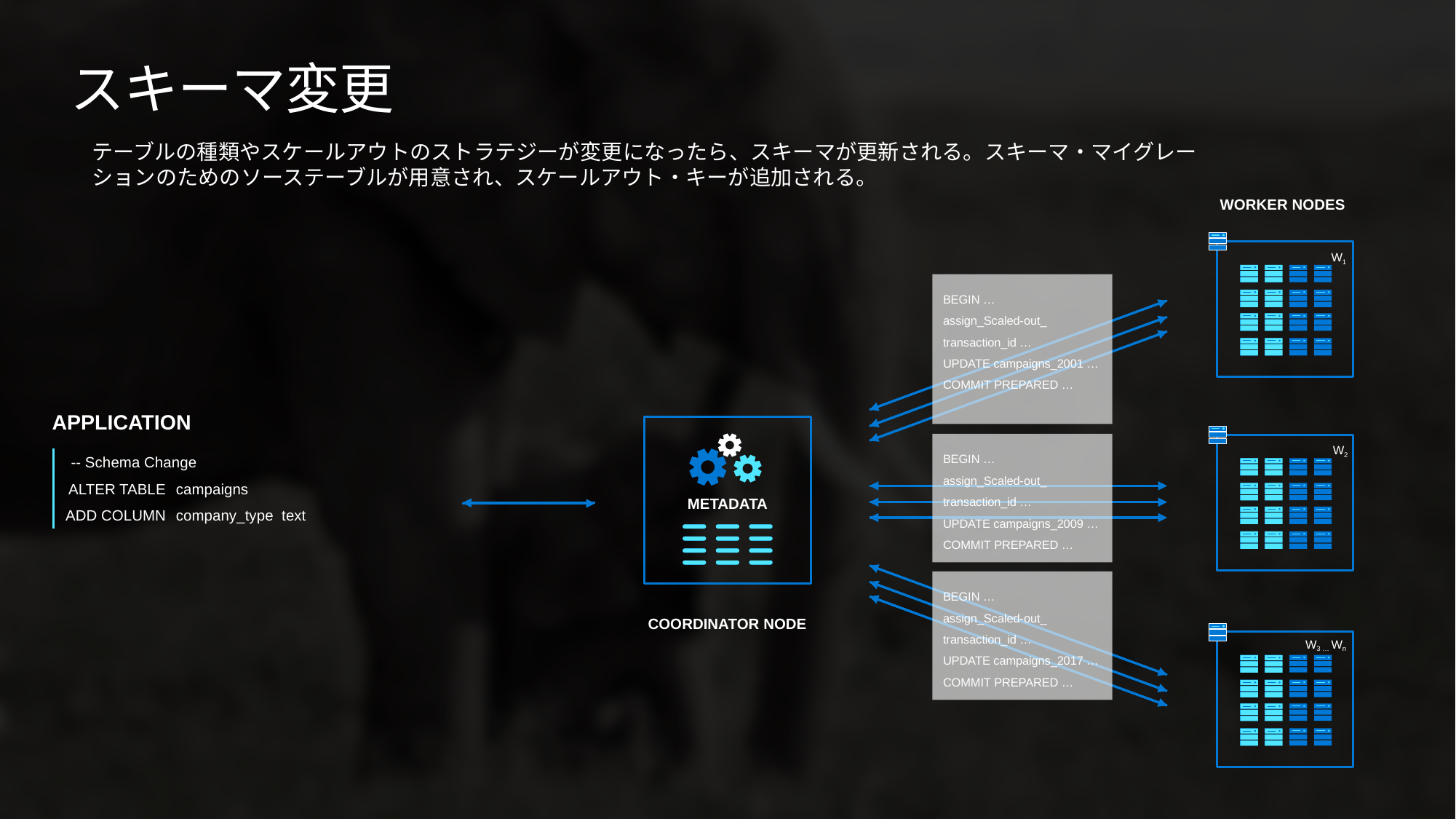

# スキーマ変更
テーブルの種類やスケールアウトのストラテジーが変更になったら、スキーマが更新される。スキーマ・マイグレーションのためのソーステーブルが用意され、スケールアウト・キーが追加される。
WORKER NODES

W1

BEGIN …
assign_Scaled-out_
transaction_id …
UPDATE campaigns_2001 …
COMMIT PREPARED …

BEGIN …
assign_Scaled-out_
transaction_id …
UPDATE campaigns_2009 …
COMMIT PREPARED …
BEGIN …
assign_Scaled-out_
transaction_id …
UPDATE campaigns_2017 …
COMMIT PREPARED …
APPLICATION

W2
-- Schema Change

campaigns
company_type  text
ALTER TABLE
ADD COLUMN
METADATA

COORDINATOR NODE

W3 … Wn